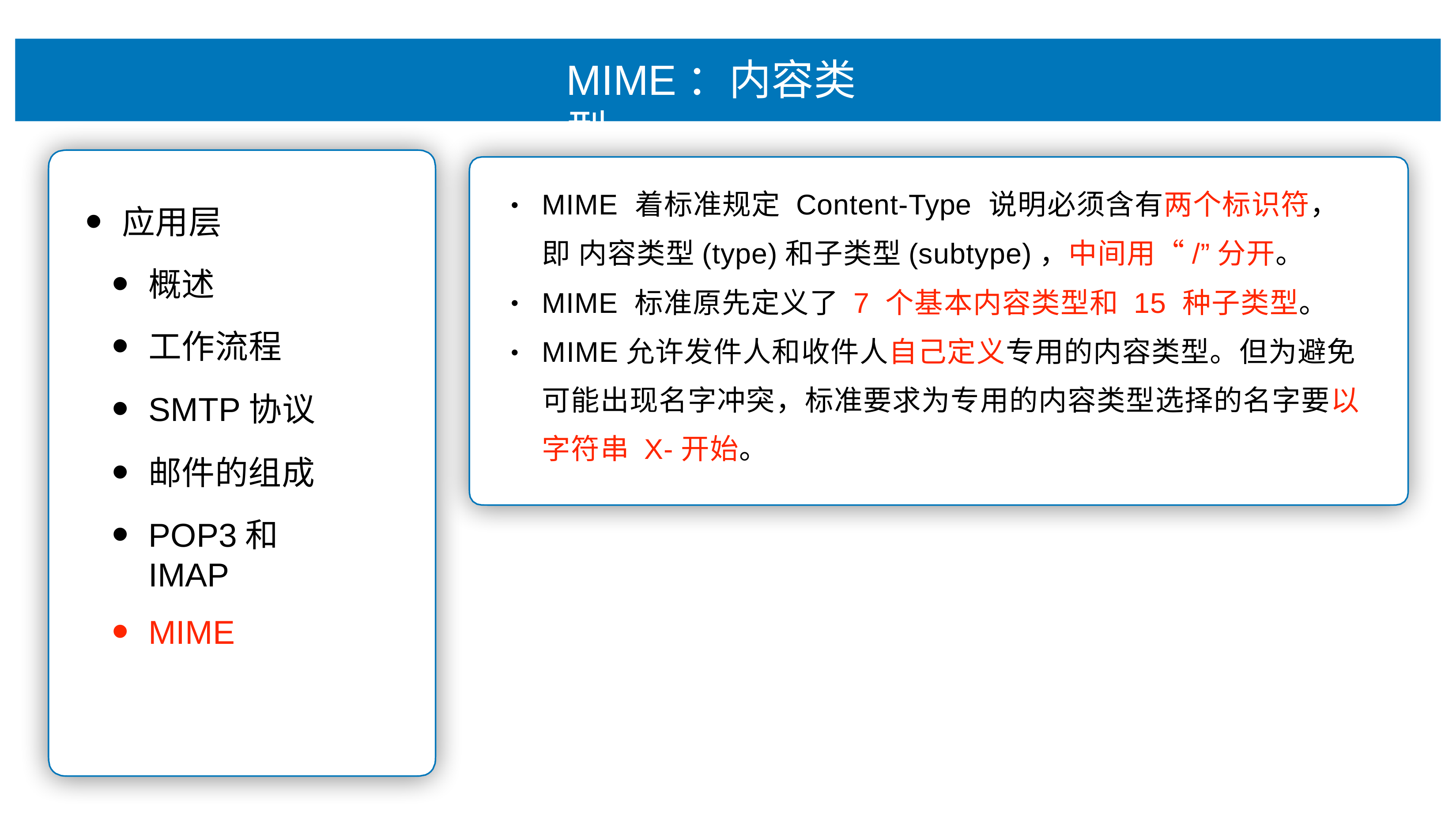

# MIME：内容类型

MIME 着标准规定 Content-Type 说明必须含有两个标识符，即 内容类型(type)和⼦类型(subtype)，中间⽤“/”分开。
MIME 标准原先定义了 7 个基本内容类型和 15 种⼦类型。
MIME允许发件⼈和收件⼈⾃⼰定义专⽤的内容类型。但为避免 可能出现名字冲突，标准要求为专⽤的内容类型选择的名字要以 字符串 X-开始。
•
应⽤层
概述
⼯作流程
SMTP协议
邮件的组成
POP3和IMAP
MIME
•
•